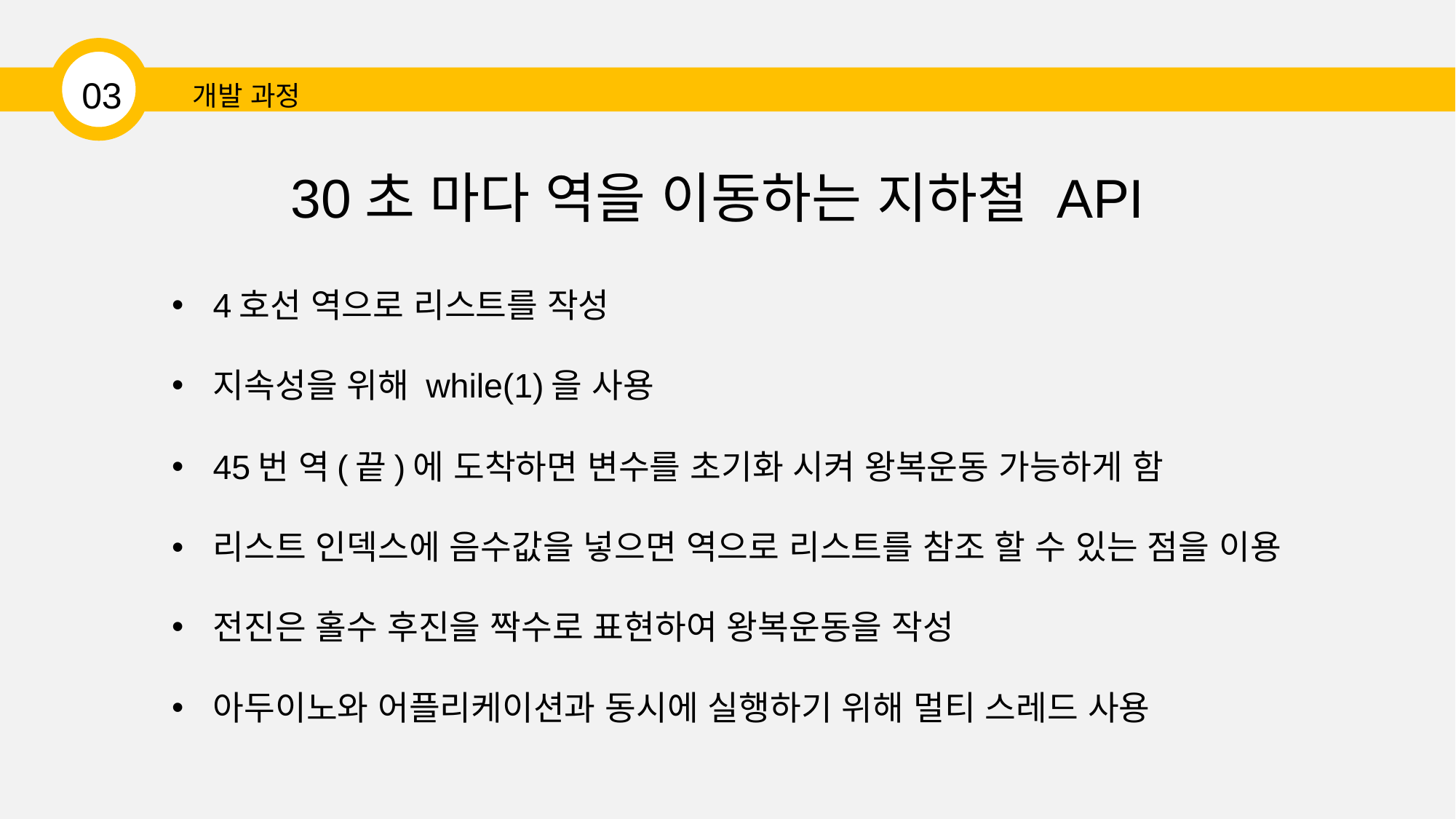

03

개발 과정
30초 마다 역을 이동하는 지하철 API
4호선 역으로 리스트를 작성

지속성을 위해 while(1)을 사용

45번 역(끝)에 도착하면 변수를 초기화 시켜 왕복운동 가능하게 함

리스트 인덱스에 음수값을 넣으면 역으로 리스트를 참조 할 수 있는 점을 이용

전진은 홀수 후진을 짝수로 표현하여 왕복운동을 작성

아두이노와 어플리케이션과 동시에 실행하기 위해 멀티 스레드 사용